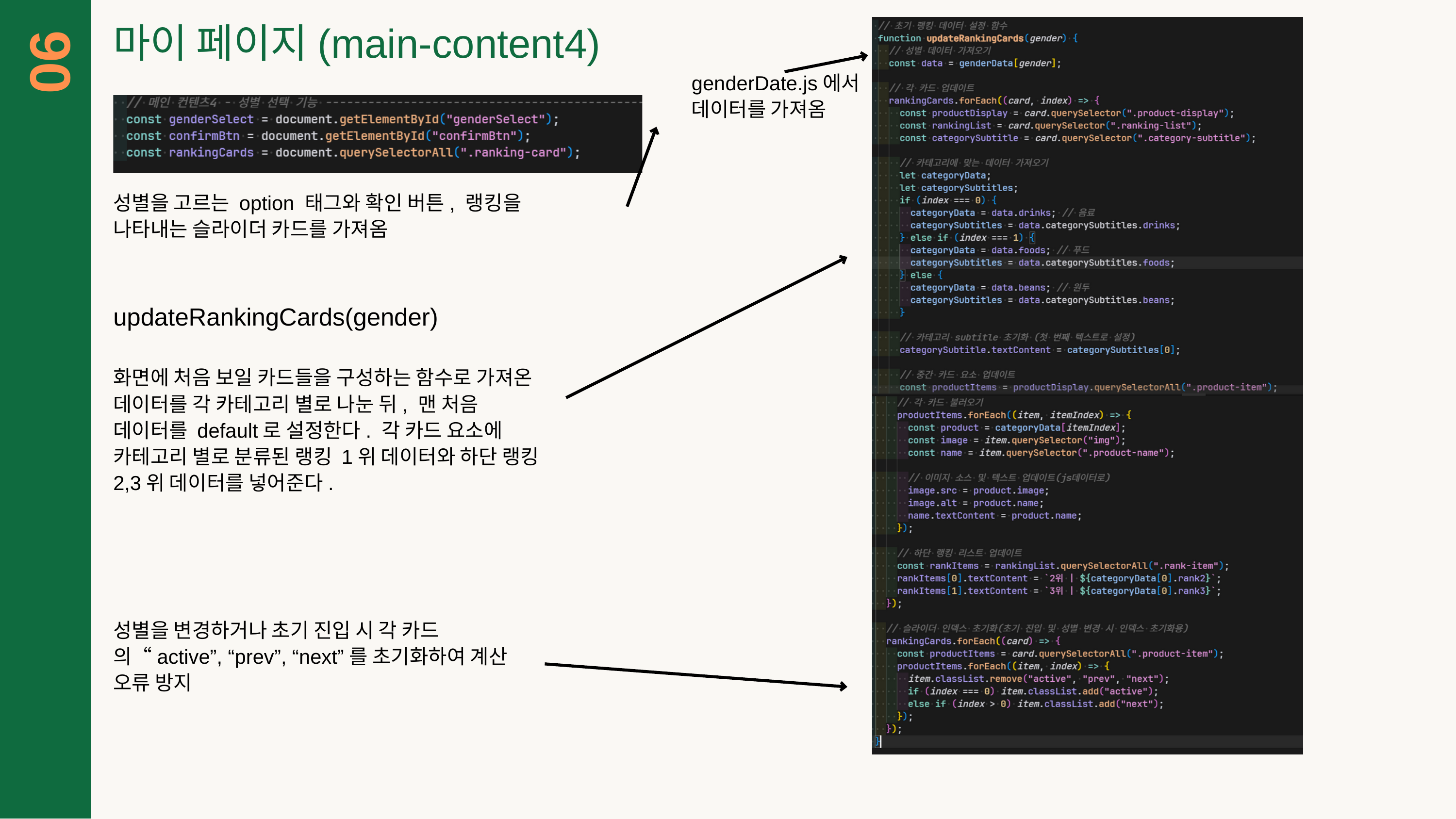

ㅇㅁㄴㅇㅁㄴㅇㅁㄴㅇ
마이 페이지(main-content4)

06

genderDate.js에서 데이터를 가져옴

성별을 고르는 option 태그와 확인 버튼, 랭킹을 나타내는 슬라이더 카드를 가져옴

updateRankingCards(gender)

화면에 처음 보일 카드들을 구성하는 함수로 가져온 데이터를 각 카테고리 별로 나눈 뒤, 맨 처음 데이터를 default로 설정한다. 각 카드 요소에 카테고리 별로 분류된 랭킹 1위 데이터와 하단 랭킹 2,3위 데이터를 넣어준다.

성별을 변경하거나 초기 진입 시 각 카드의“active”, “prev”, “next”를 초기화하여 계산 오류 방지